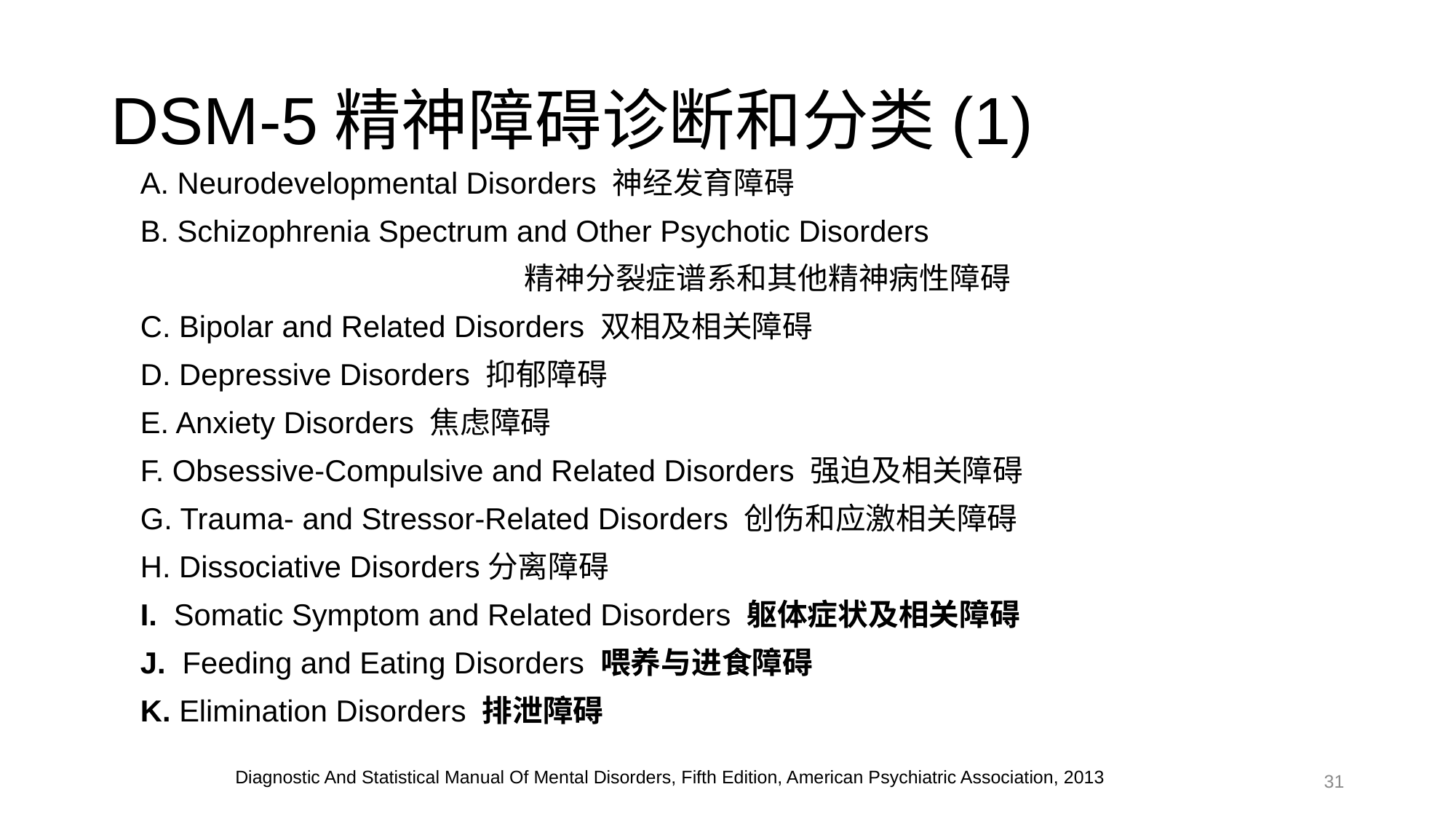

# DSM-5精神障碍诊断和分类(1)
A. Neurodevelopmental Disorders 神经发育障碍
B. Schizophrenia Spectrum and Other Psychotic Disorders
                                                        精神分裂症谱系和其他精神病性障碍
C. Bipolar and Related Disorders 双相及相关障碍
D. Depressive Disorders 抑郁障碍
E. Anxiety Disorders 焦虑障碍
F. Obsessive-Compulsive and Related Disorders 强迫及相关障碍
G. Trauma- and Stressor-Related Disorders 创伤和应激相关障碍
H. Dissociative Disorders分离障碍
I.  Somatic Symptom and Related Disorders 躯体症状及相关障碍
J.  Feeding and Eating Disorders 喂养与进食障碍
K. Elimination Disorders 排泄障碍

31
Diagnostic And Statistical Manual Of Mental Disorders, Fifth Edition, American Psychiatric Association, 2013